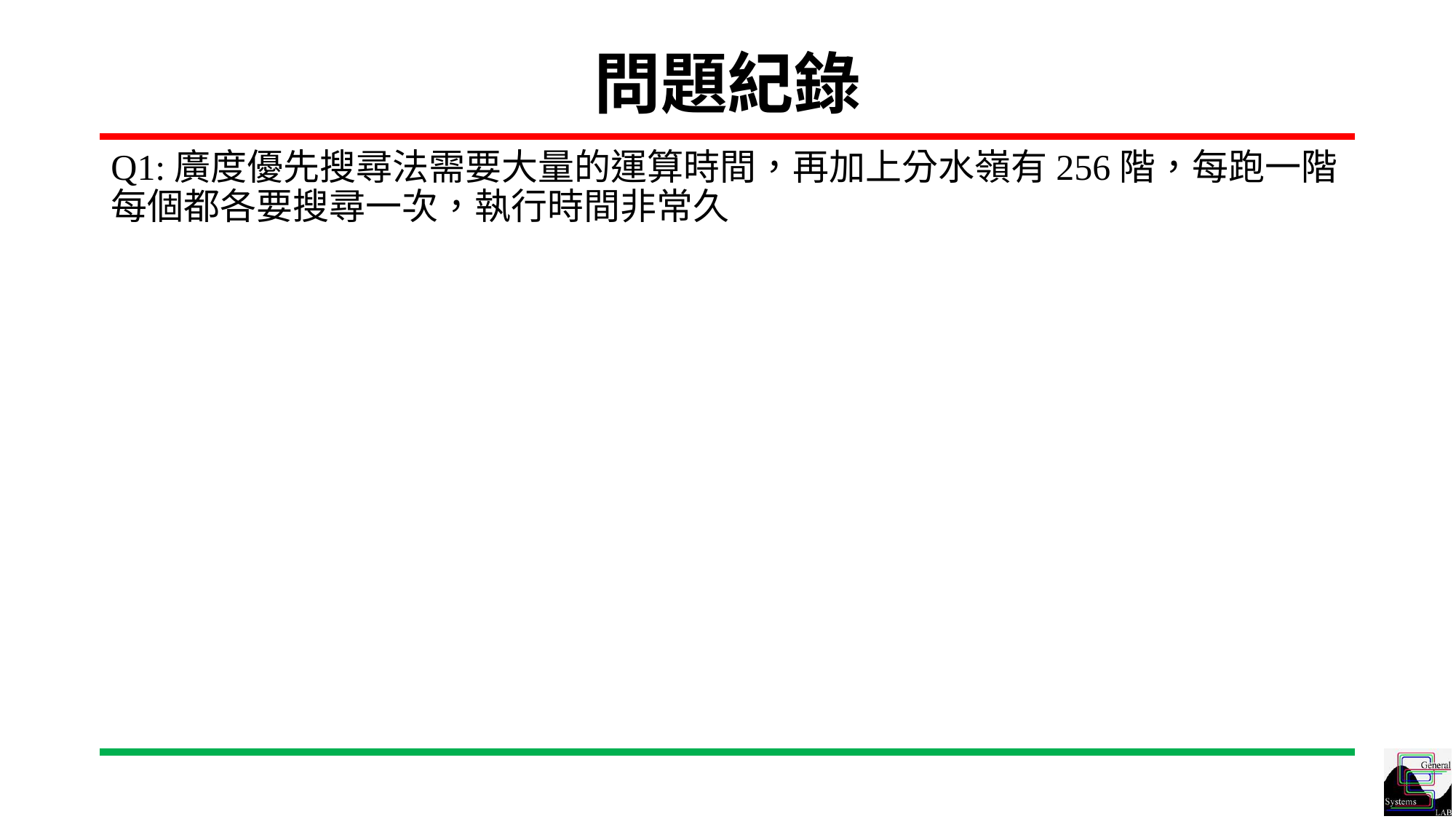

# 問題紀錄
Q1:廣度優先搜尋法需要大量的運算時間，再加上分水嶺有256階，每跑一階每個都各要搜尋一次，執行時間非常久